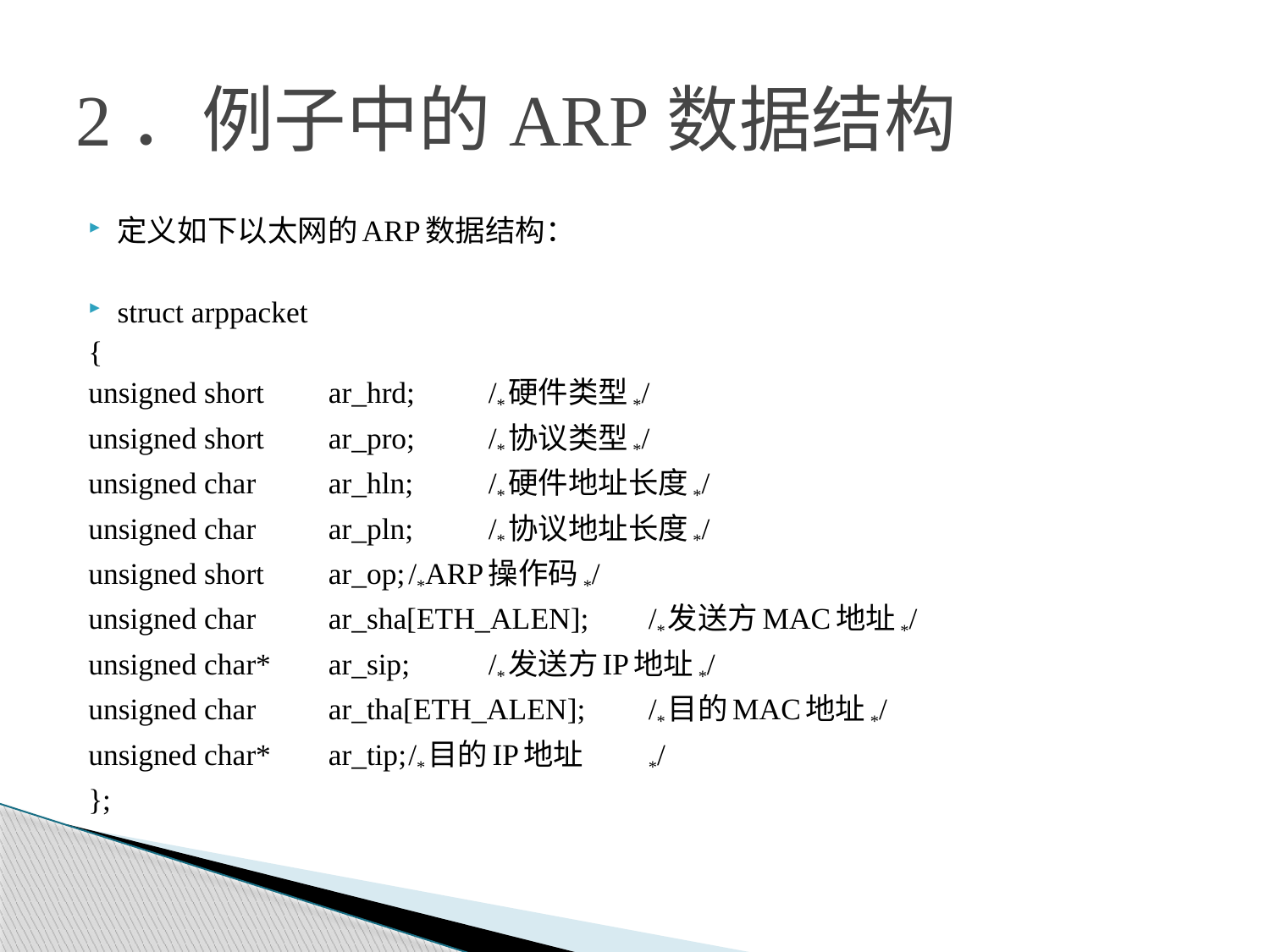

# 2．例子中的ARP数据结构
定义如下以太网的ARP数据结构：

struct arppacket
{
	unsigned short	ar_hrd;			/*硬件类型*/
	unsigned short	ar_pro;			/*协议类型*/
	unsigned char	ar_hln;			/*硬件地址长度*/
	unsigned char	ar_pln;			/*协议地址长度*/
	unsigned short	ar_op;			/*ARP操作码*/
	unsigned char	ar_sha[ETH_ALEN];	/*发送方MAC地址*/
	unsigned char*	ar_sip;			/*发送方IP地址*/
	unsigned char	ar_tha[ETH_ALEN];	/*目的MAC地址*/
	unsigned char*	ar_tip;			/*目的IP地址	*/
};